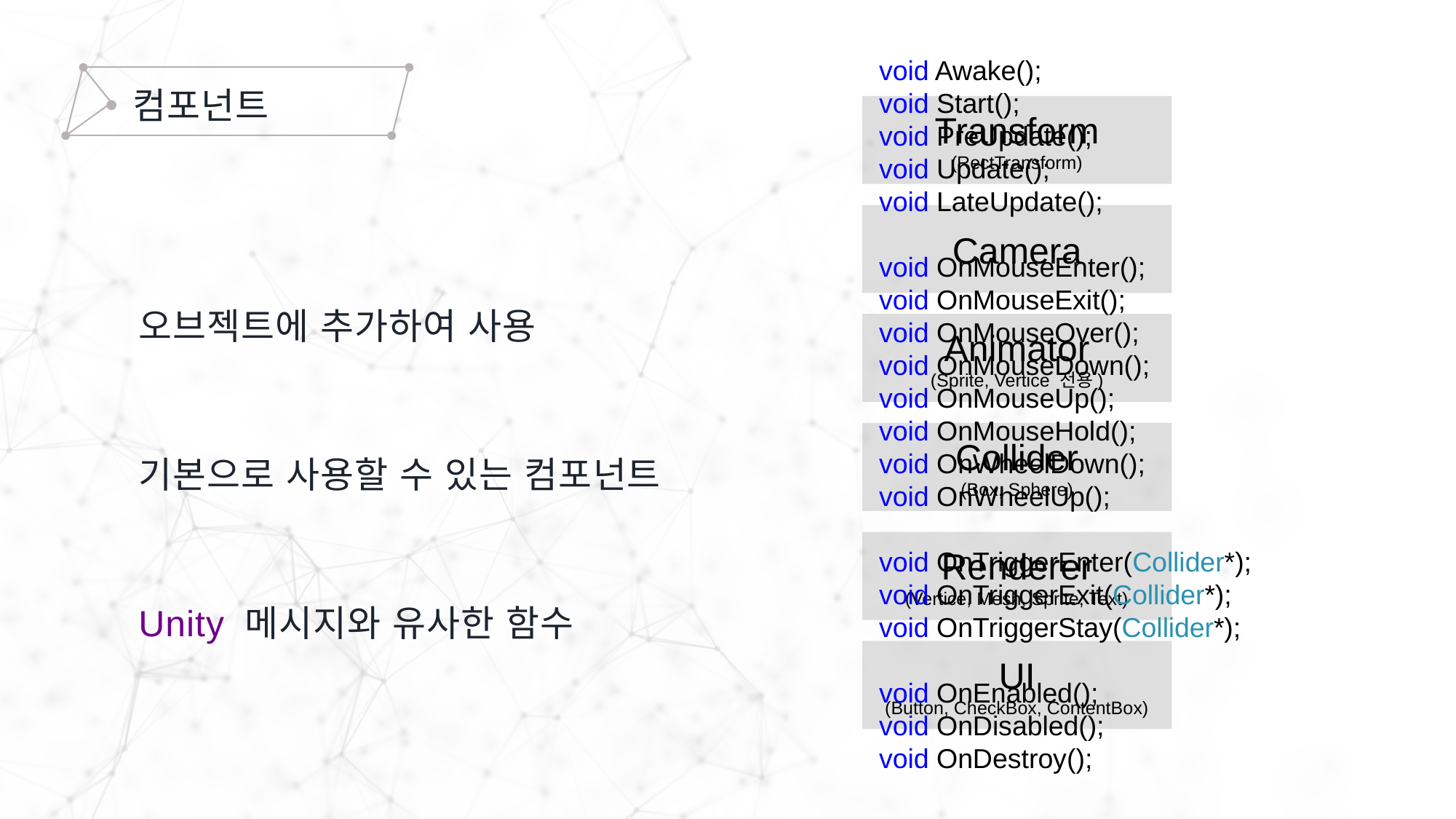

void Awake();
void Start();
void PreUpdate();
void Update();
void LateUpdate();

void OnMouseEnter();
void OnMouseExit();
void OnMouseOver();
void OnMouseDown();
void OnMouseUp();
void OnMouseHold();
void OnWheelDown();
void OnWheelUp();

void OnTriggerEnter(Collider*);
void OnTriggerExit(Collider*);
void OnTriggerStay(Collider*);

void OnEnabled();
void OnDisabled();
void OnDestroy();

컴포넌트

Transform
(RectTransform)
Camera
Animator
(Sprite, Vertice 전용)
Collider
(Box, Sphere)
Renderer
(Vertice, Mesh, Sprite, Text)
UI
(Button, CheckBox, ContentBox)
오브젝트에 추가하여 사용

기본으로 사용할 수 있는 컴포넌트

Unity 메시지와 유사한 함수